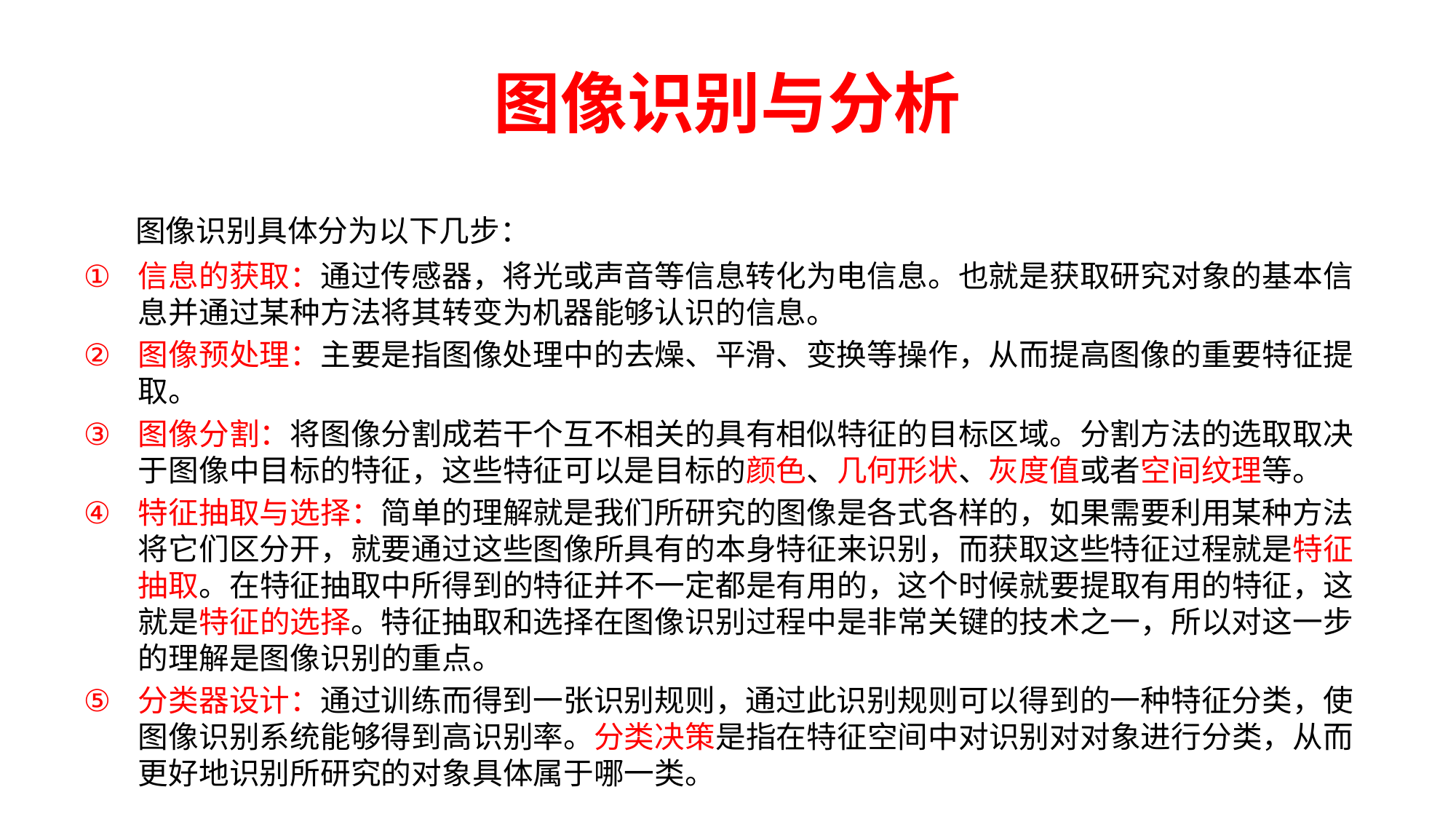

# 图像识别与分析
     图像识别具体分为以下几步：
信息的获取：通过传感器，将光或声音等信息转化为电信息。也就是获取研究对象的基本信息并通过某种方法将其转变为机器能够认识的信息。
图像预处理：主要是指图像处理中的去燥、平滑、变换等操作，从而提高图像的重要特征提取。
图像分割：将图像分割成若干个互不相关的具有相似特征的目标区域。分割方法的选取取决于图像中目标的特征，这些特征可以是目标的颜色、几何形状、灰度值或者空间纹理等。
特征抽取与选择：简单的理解就是我们所研究的图像是各式各样的，如果需要利用某种方法将它们区分开，就要通过这些图像所具有的本身特征来识别，而获取这些特征过程就是特征抽取。在特征抽取中所得到的特征并不一定都是有用的，这个时候就要提取有用的特征，这就是特征的选择。特征抽取和选择在图像识别过程中是非常关键的技术之一，所以对这一步的理解是图像识别的重点。
分类器设计：通过训练而得到一张识别规则，通过此识别规则可以得到的一种特征分类，使图像识别系统能够得到高识别率。分类决策是指在特征空间中对识别对对象进行分类，从而更好地识别所研究的对象具体属于哪一类。